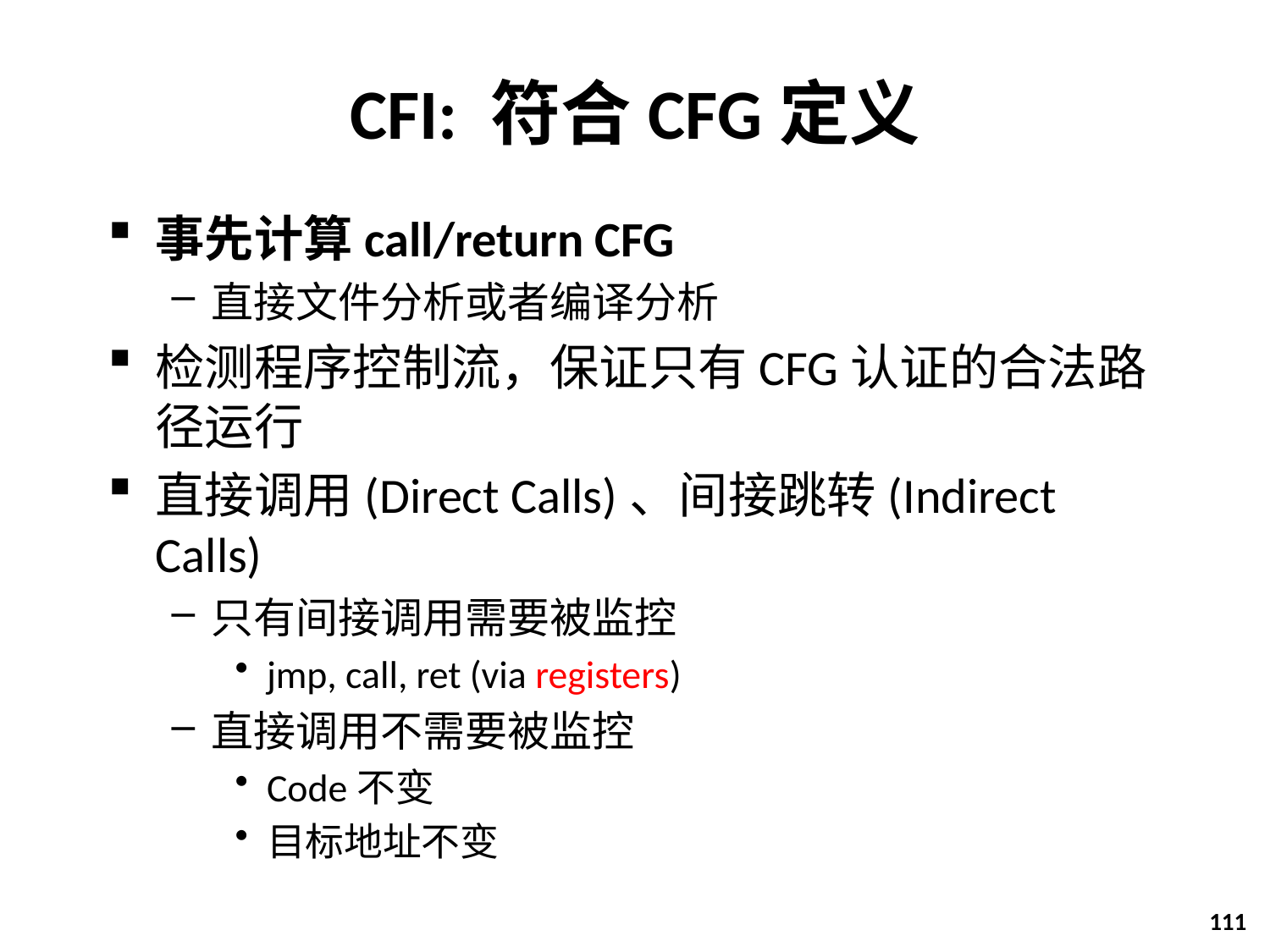

# CFI: 符合CFG定义
事先计算call/return CFG
直接文件分析或者编译分析
检测程序控制流，保证只有CFG认证的合法路径运行
直接调用(Direct Calls)、间接跳转(Indirect Calls)
只有间接调用需要被监控
jmp, call, ret (via registers)
直接调用不需要被监控
Code不变
目标地址不变
111